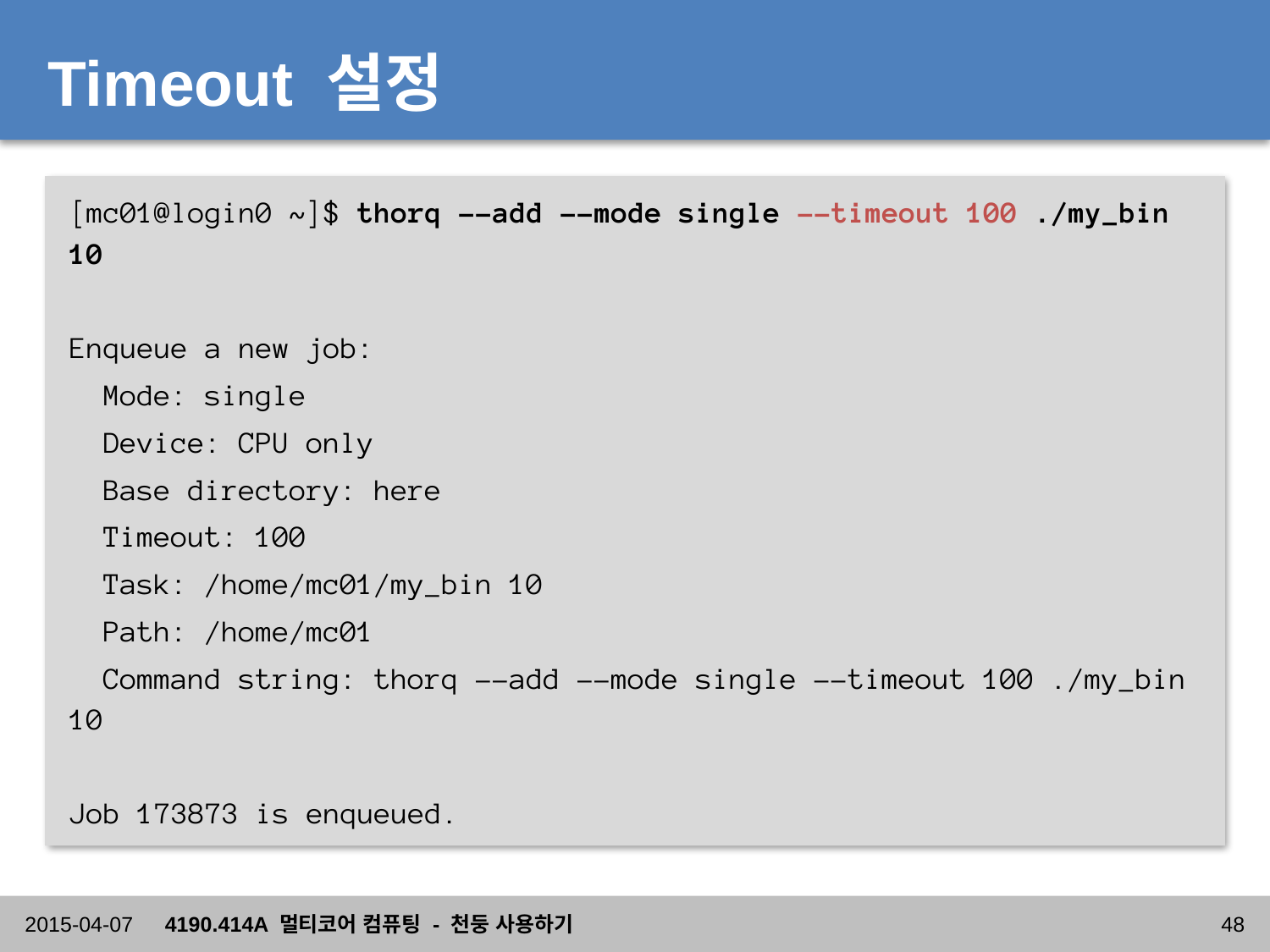

# Timeout 설정
[mc01@login0 ~]$ thorq --add --mode single --timeout 100 ./my_bin 10

Enqueue a new job:
  Mode: single
  Device: CPU only
  Base directory: here
  Timeout: 100
  Task: /home/mc01/my_bin 10
  Path: /home/mc01
  Command string: thorq --add --mode single --timeout 100 ./my_bin 10

Job 173873 is enqueued.
2015-04-07
4190.414A 멀티코어 컴퓨팅 - 천둥 사용하기
48